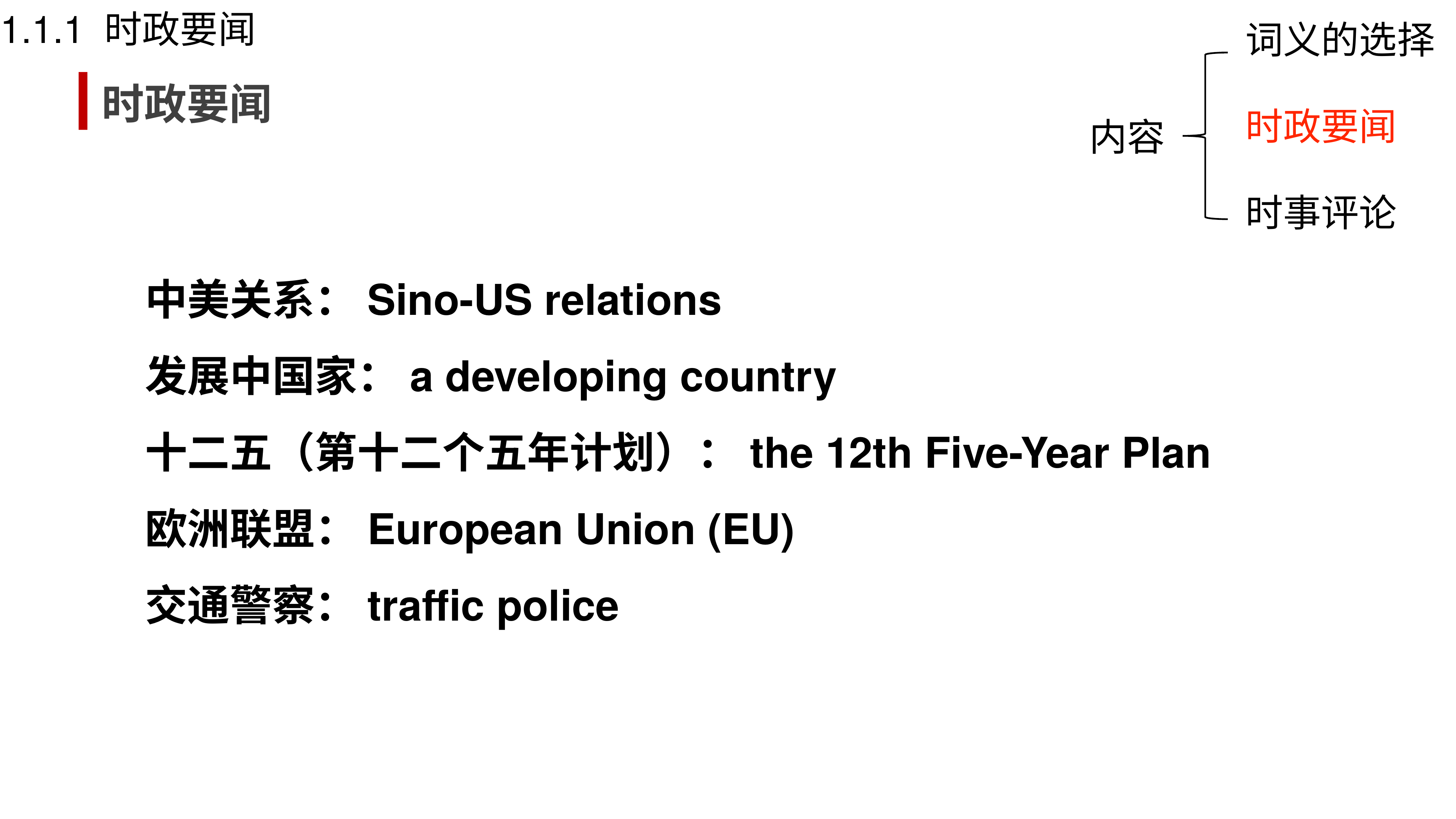

1.1.1 时政要闻
词义的选择

时政要闻

时政要闻
内容
时事评论
中美关系：Sino-US relations
发展中国家：a developing country
十二五（第十二个五年计划）：the 12th Five-Year Plan
欧洲联盟：European Union (EU)
交通警察：traffic police